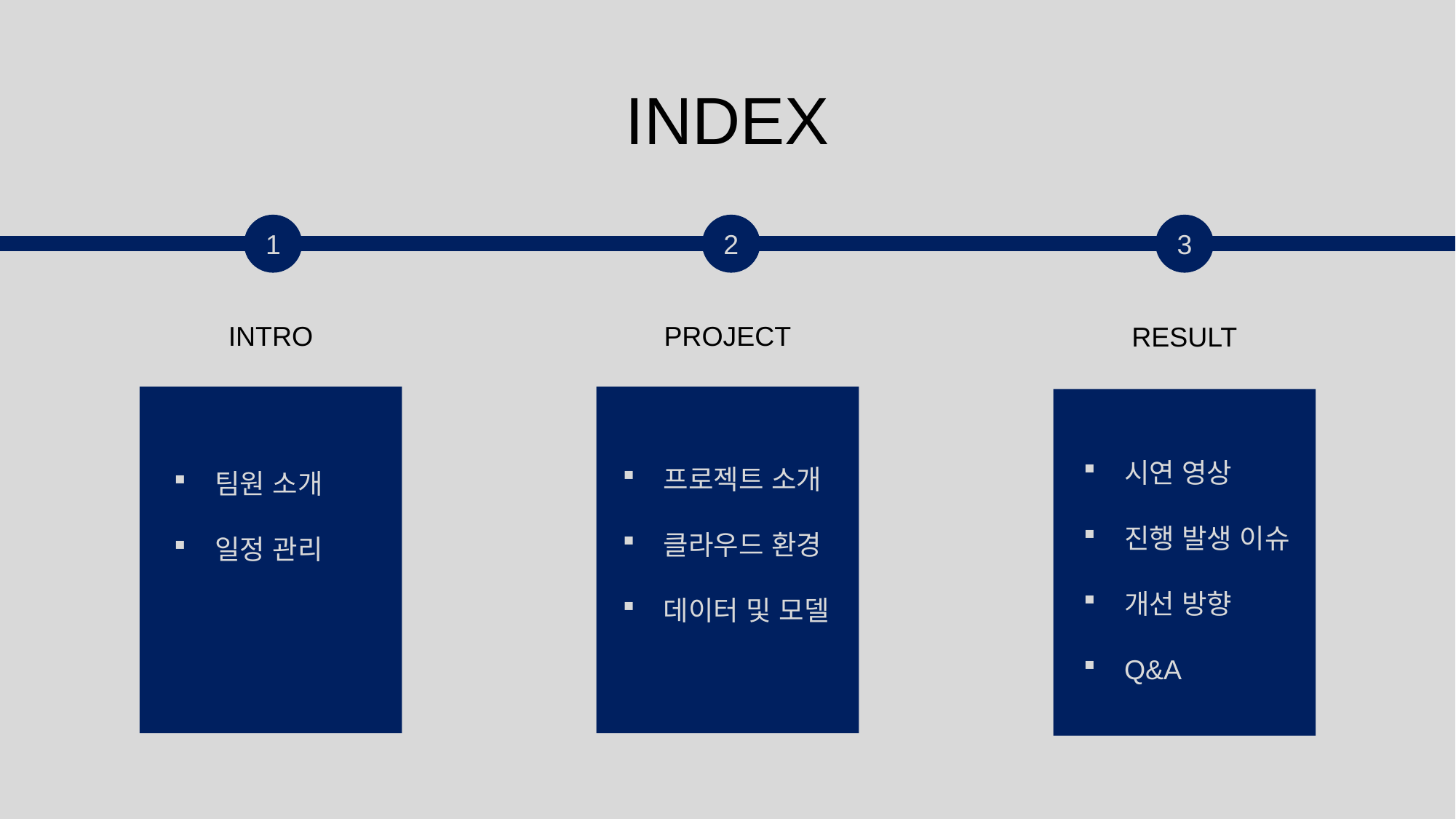

INDEX
1
2
3
INTRO
PROJECT
RESULT

시연 영상

진행 발생 이슈

개선 방향

Q&A
프로젝트 소개

클라우드 환경

데이터 및 모델

팀원 소개

일정 관리